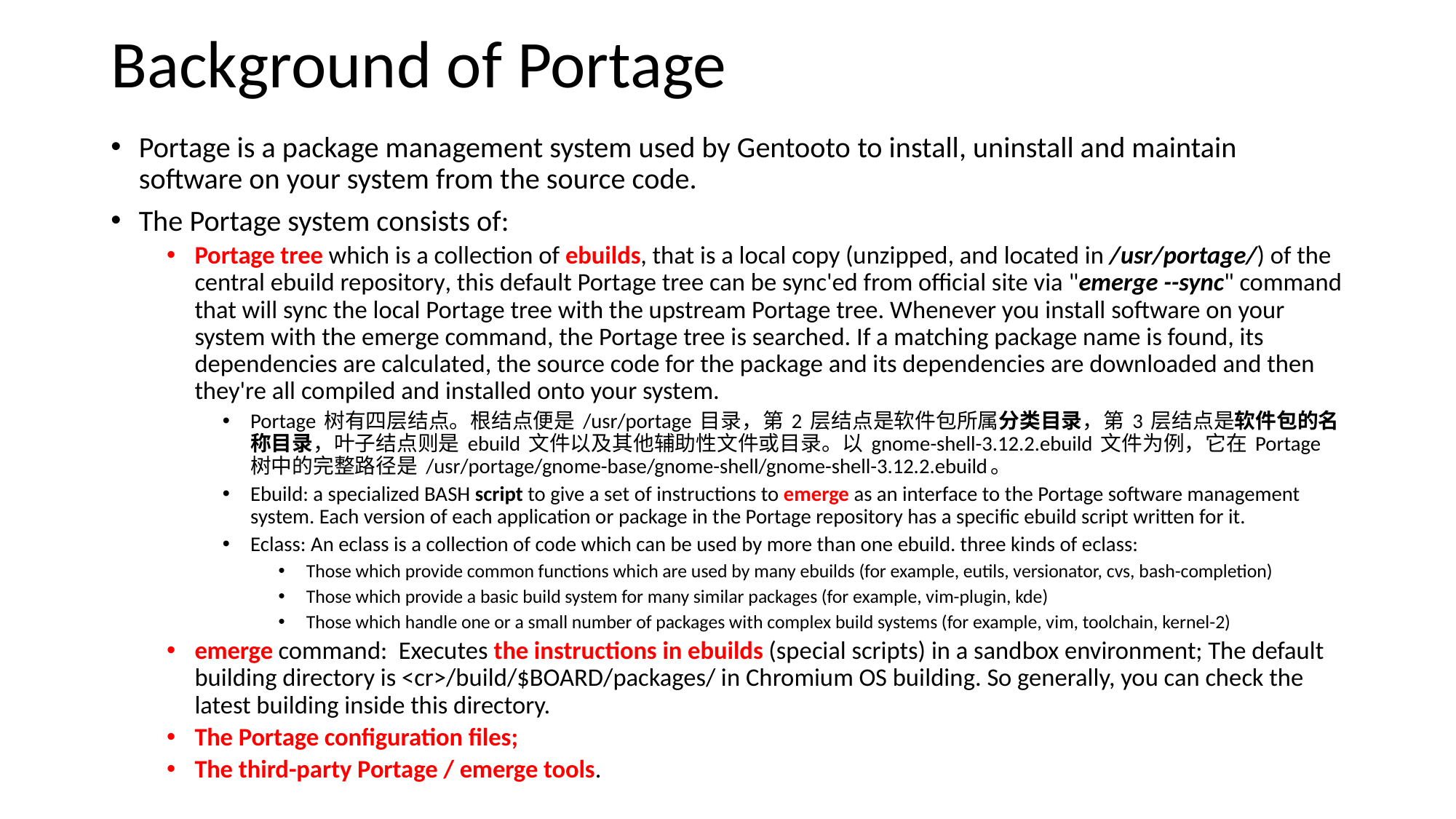

# Background of Portage
Portage is a package management system used by Gentooto to install, uninstall and maintain software on your system from the source code.
The Portage system consists of:
Portage tree which is a collection of ebuilds, that is a local copy (unzipped, and located in /usr/portage/) of the central ebuild repository, this default Portage tree can be sync'ed from official site via "emerge --sync" command that will sync the local Portage tree with the upstream Portage tree. Whenever you install software on your system with the emerge command, the Portage tree is searched. If a matching package name is found, its dependencies are calculated, the source code for the package and its dependencies are downloaded and then they're all compiled and installed onto your system.
Portage 树有四层结点。根结点便是 /usr/portage 目录，第 2 层结点是软件包所属分类目录，第 3 层结点是软件包的名称目录，叶子结点则是 ebuild 文件以及其他辅助性文件或目录。以 gnome-shell-3.12.2.ebuild 文件为例，它在 Portage 树中的完整路径是 /usr/portage/gnome-base/gnome-shell/gnome-shell-3.12.2.ebuild。
Ebuild: a specialized BASH script to give a set of instructions to emerge as an interface to the Portage software management system. Each version of each application or package in the Portage repository has a specific ebuild script written for it.
Eclass: An eclass is a collection of code which can be used by more than one ebuild. three kinds of eclass:
Those which provide common functions which are used by many ebuilds (for example, eutils, versionator, cvs, bash-completion)
Those which provide a basic build system for many similar packages (for example, vim-plugin, kde)
Those which handle one or a small number of packages with complex build systems (for example, vim, toolchain, kernel-2)
emerge command:  Executes the instructions in ebuilds (special scripts) in a sandbox environment; The default building directory is <cr>/build/$BOARD/packages/ in Chromium OS building. So generally, you can check the latest building inside this directory.
The Portage configuration files;
The third-party Portage / emerge tools.